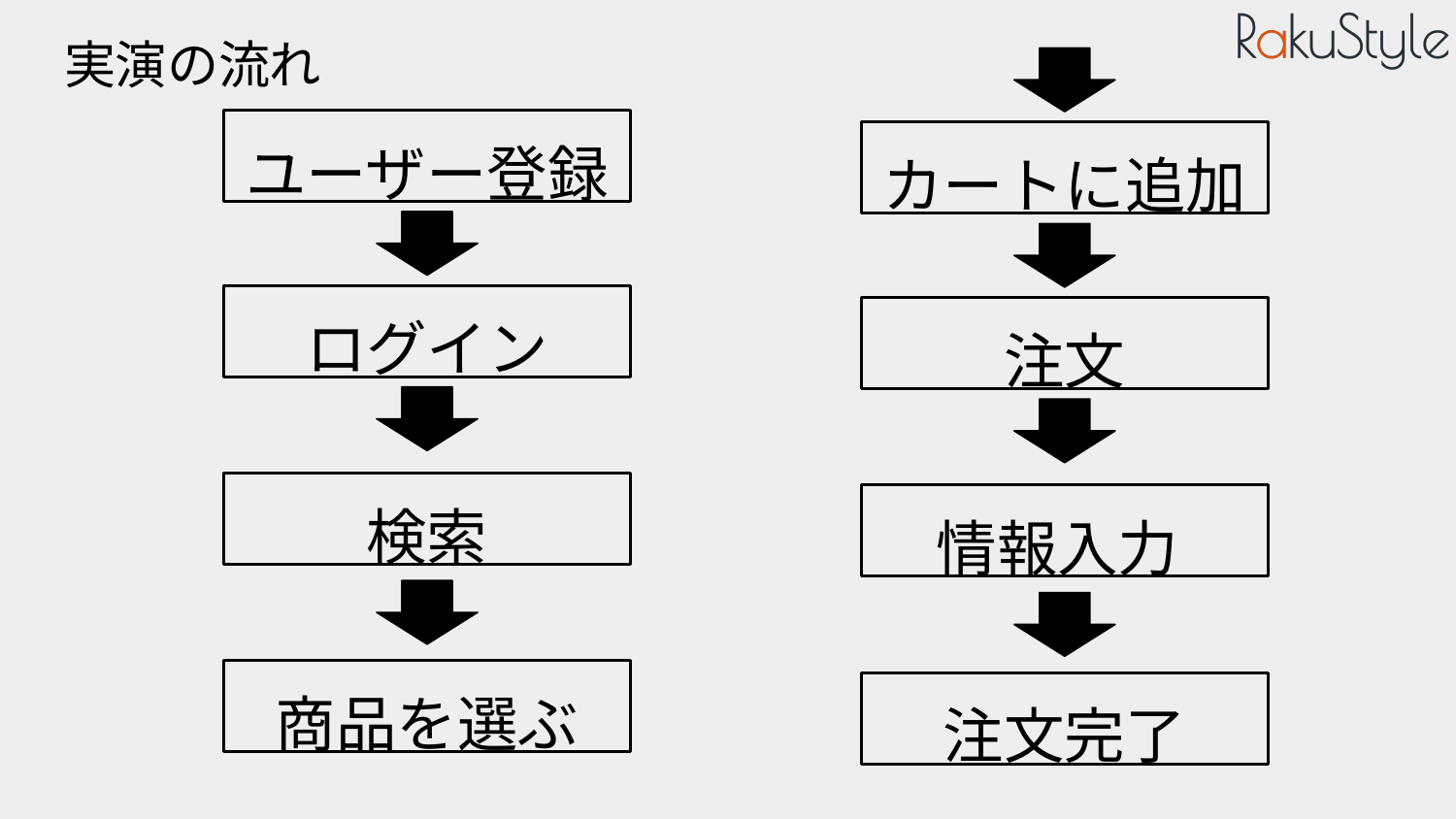

# 実演の流れ

ユーザー登録
カートに追加

ログイン
注文

検索
　情報入力

商品を選ぶ
注文完了